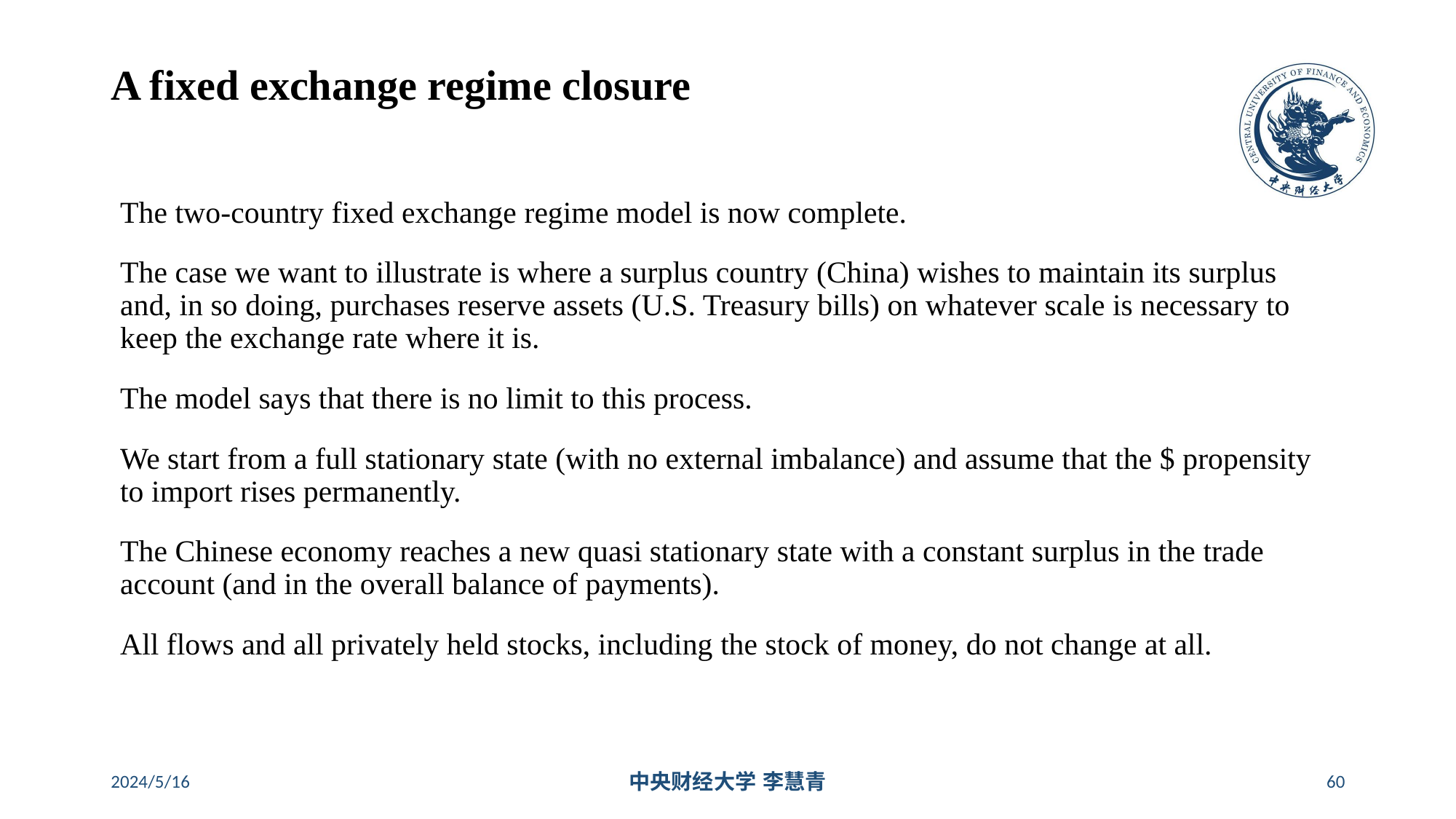

# A fixed exchange regime closure
The two-country fixed exchange regime model is now complete.
The case we want to illustrate is where a surplus country (China) wishes to maintain its surplus and, in so doing, purchases reserve assets (U.S. Treasury bills) on whatever scale is necessary to keep the exchange rate where it is.
The model says that there is no limit to this process.
We start from a full stationary state (with no external imbalance) and assume that the $ propensity to import rises permanently.
The Chinese economy reaches a new quasi stationary state with a constant surplus in the trade account (and in the overall balance of payments).
All flows and all privately held stocks, including the stock of money, do not change at all.

2024/5/16
中央财经大学 李慧青
60